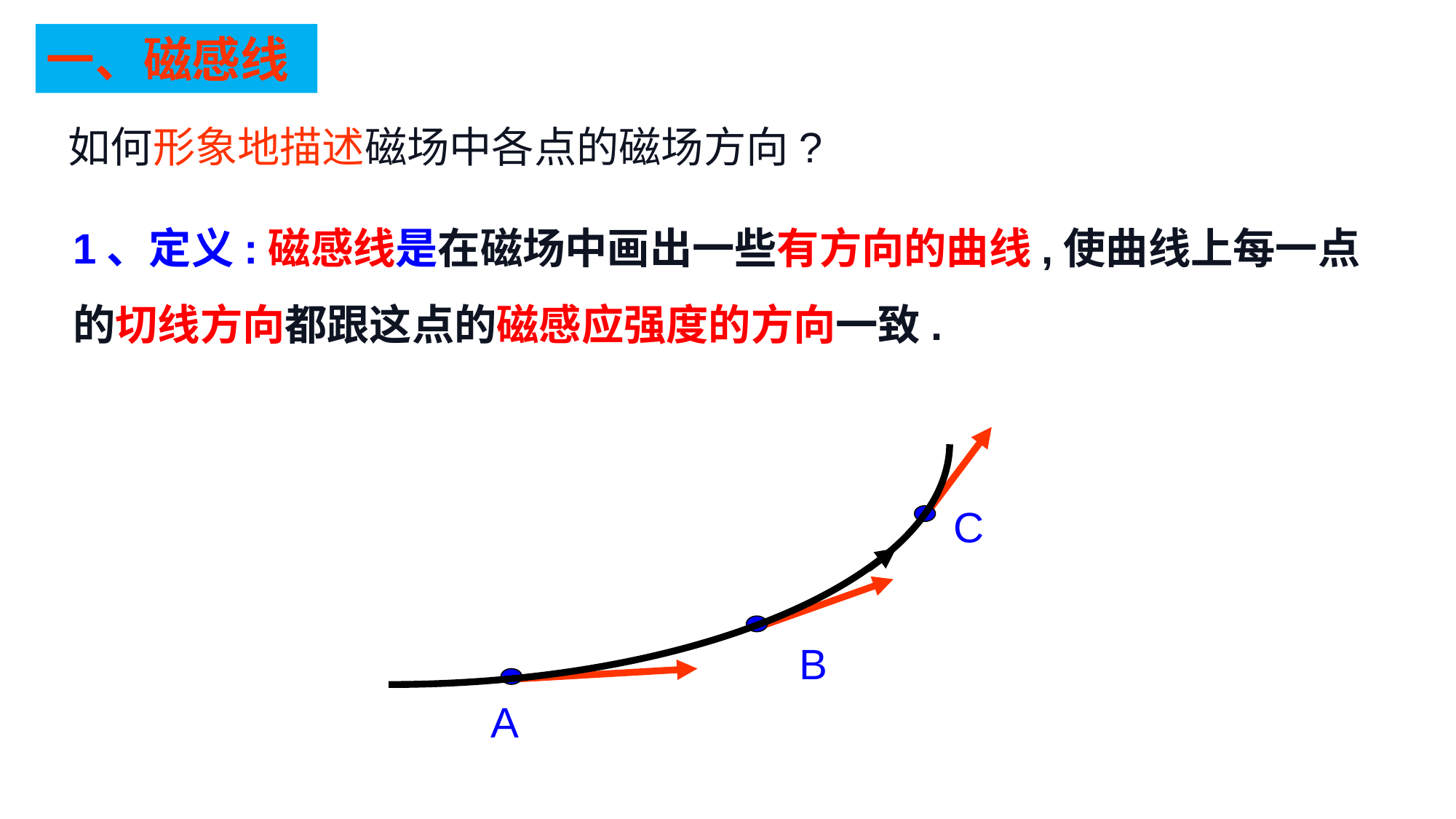

一、磁感线
如何形象地描述磁场中各点的磁场方向?

1、定义:磁感线是在磁场中画出一些有方向的曲线,使曲线上每一点的切线方向都跟这点的磁感应强度的方向一致.

C

B

A